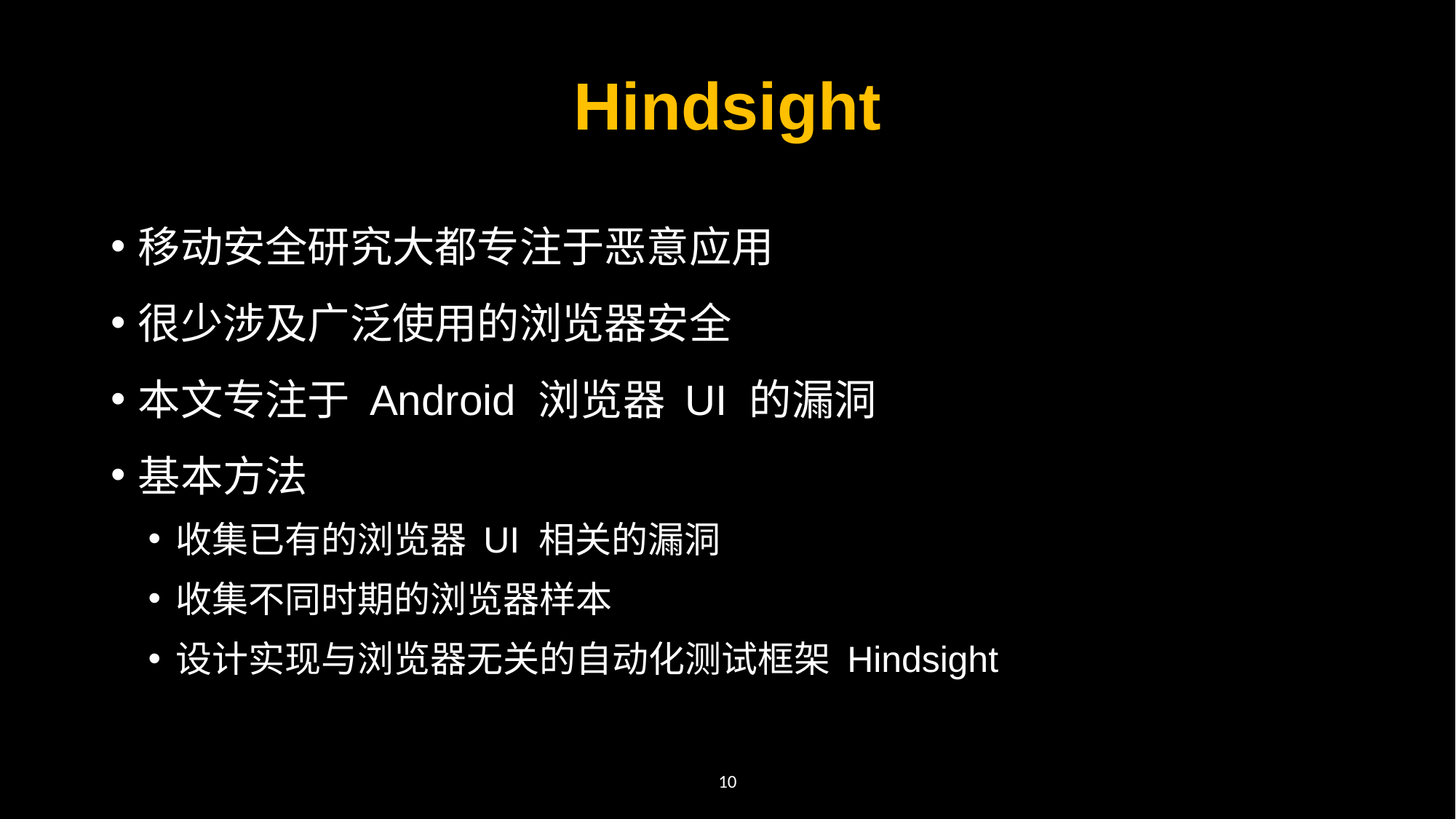

# Hindsight
移动安全研究大都专注于恶意应用
很少涉及广泛使用的浏览器安全
本文专注于 Android 浏览器 UI 的漏洞
基本方法
收集已有的浏览器 UI 相关的漏洞
收集不同时期的浏览器样本
设计实现与浏览器无关的自动化测试框架 Hindsight
10